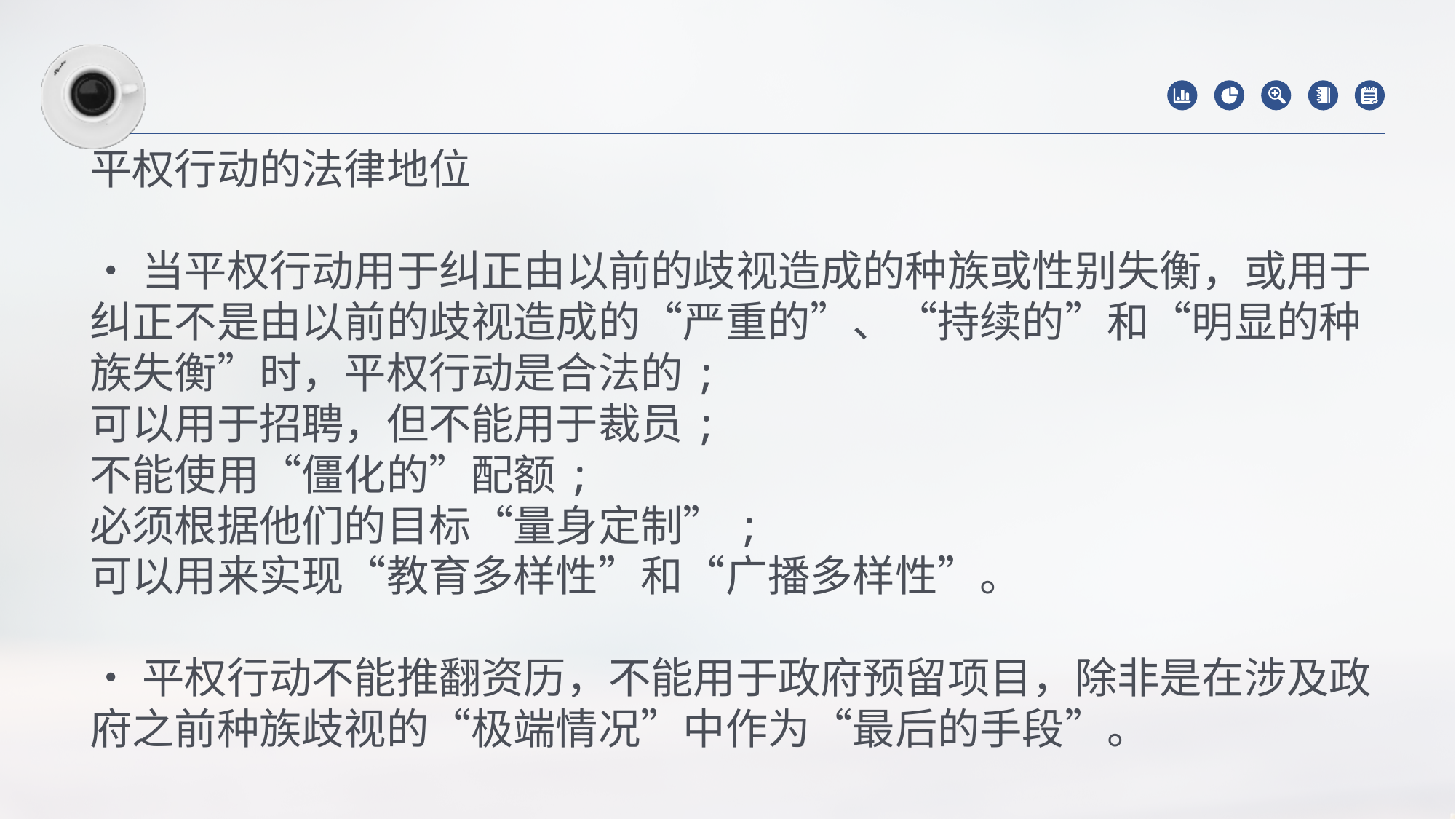

平权行动的法律地位

•当平权行动用于纠正由以前的歧视造成的种族或性别失衡，或用于纠正不是由以前的歧视造成的“严重的”、“持续的”和“明显的种族失衡”时，平权行动是合法的;
可以用于招聘，但不能用于裁员;
不能使用“僵化的”配额;
必须根据他们的目标“量身定制”;
可以用来实现“教育多样性”和“广播多样性”。

•平权行动不能推翻资历，不能用于政府预留项目，除非是在涉及政府之前种族歧视的“极端情况”中作为“最后的手段”。